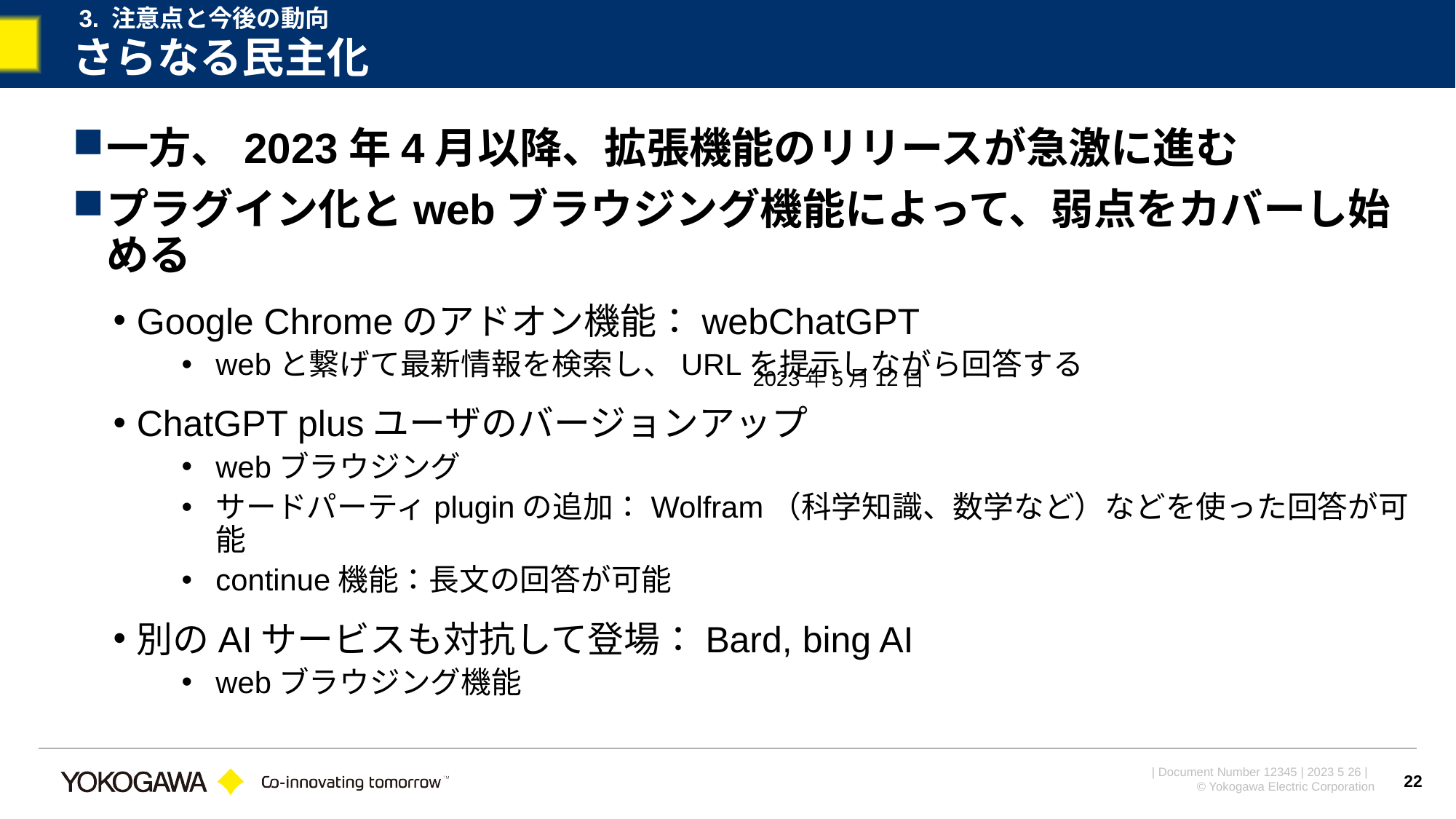

3. 注意点と今後の動向
# さらなる民主化
一方、2023年4月以降、拡張機能のリリースが急激に進む
プラグイン化とwebブラウジング機能によって、弱点をカバーし始める
Google Chromeのアドオン機能：webChatGPT
webと繋げて最新情報を検索し、URLを提示しながら回答する
ChatGPT plusユーザのバージョンアップ
webブラウジング
サードパーティpluginの追加：Wolfram（科学知識、数学など）などを使った回答が可能
continue機能：長文の回答が可能
別のAIサービスも対抗して登場：Bard, bing AI
webブラウジング機能
2023年5月12日
22